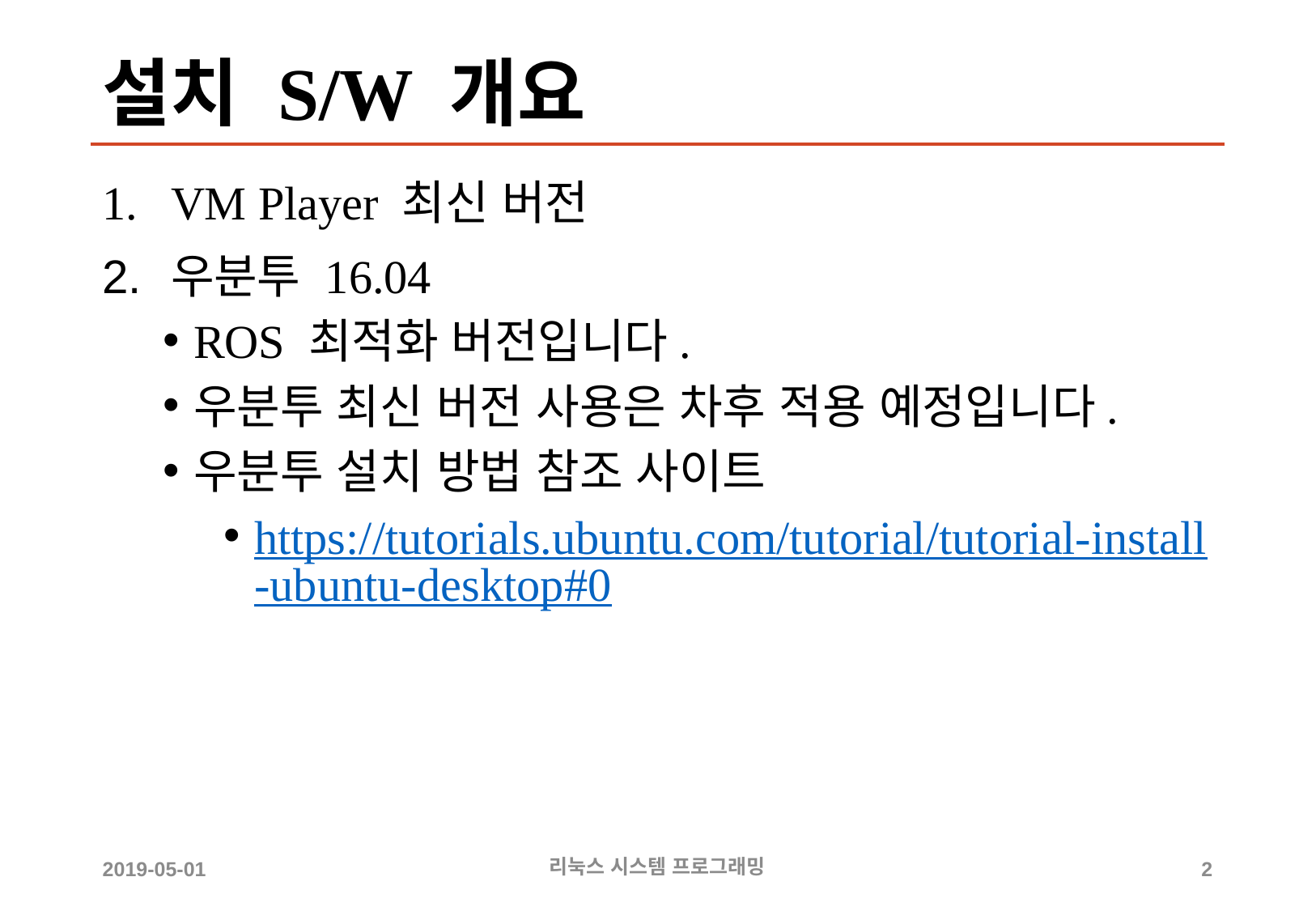

# 설치 S/W 개요
VM Player 최신 버전
우분투 16.04
ROS 최적화 버전입니다.
우분투 최신 버전 사용은 차후 적용 예정입니다.
우분투 설치 방법 참조 사이트
https://tutorials.ubuntu.com/tutorial/tutorial-install-ubuntu-desktop#0

2019-05-01
리눅스 시스템 프로그래밍
2